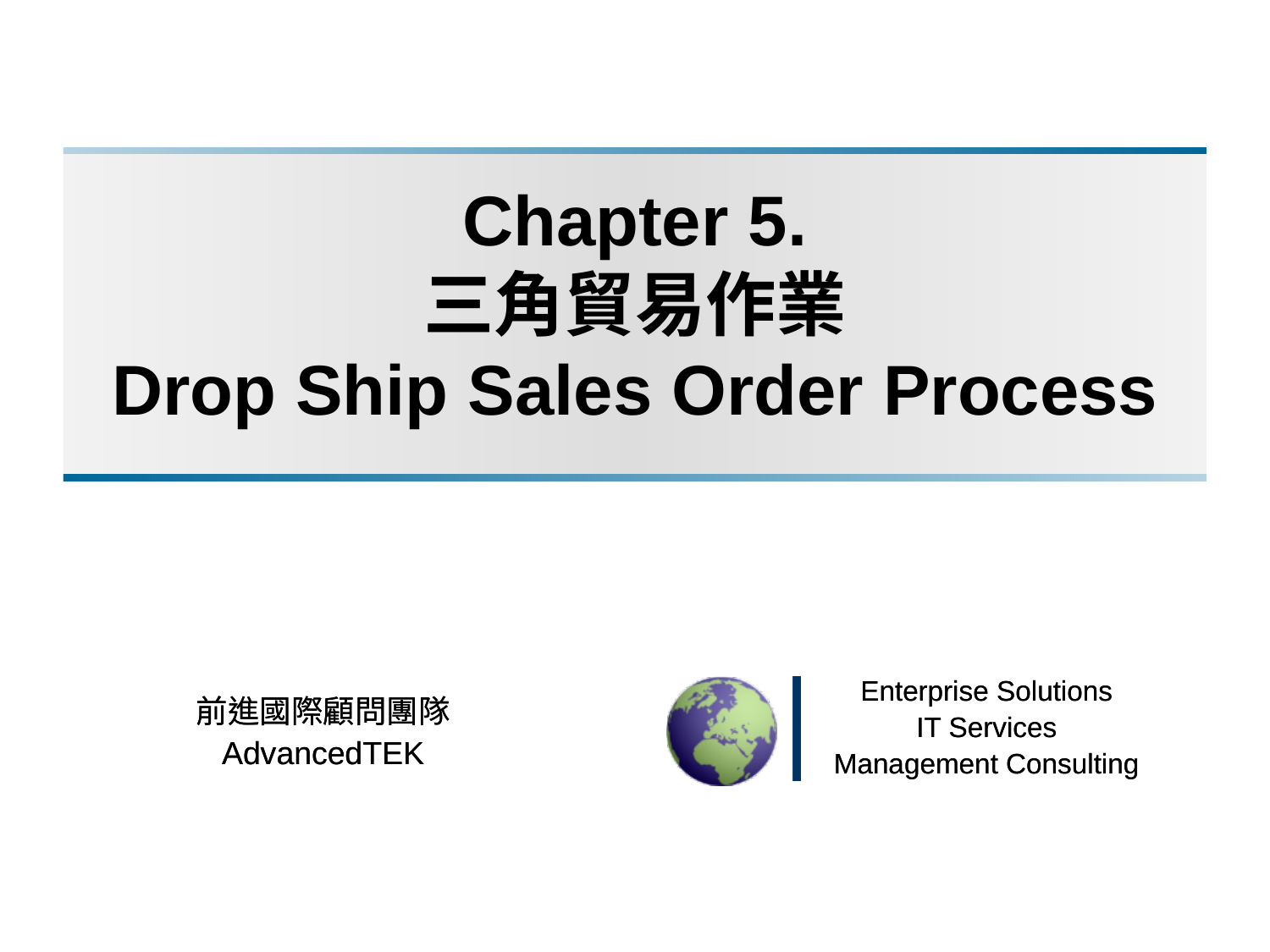

# Chapter 5. 三角貿易作業 Drop Ship Sales Order Process